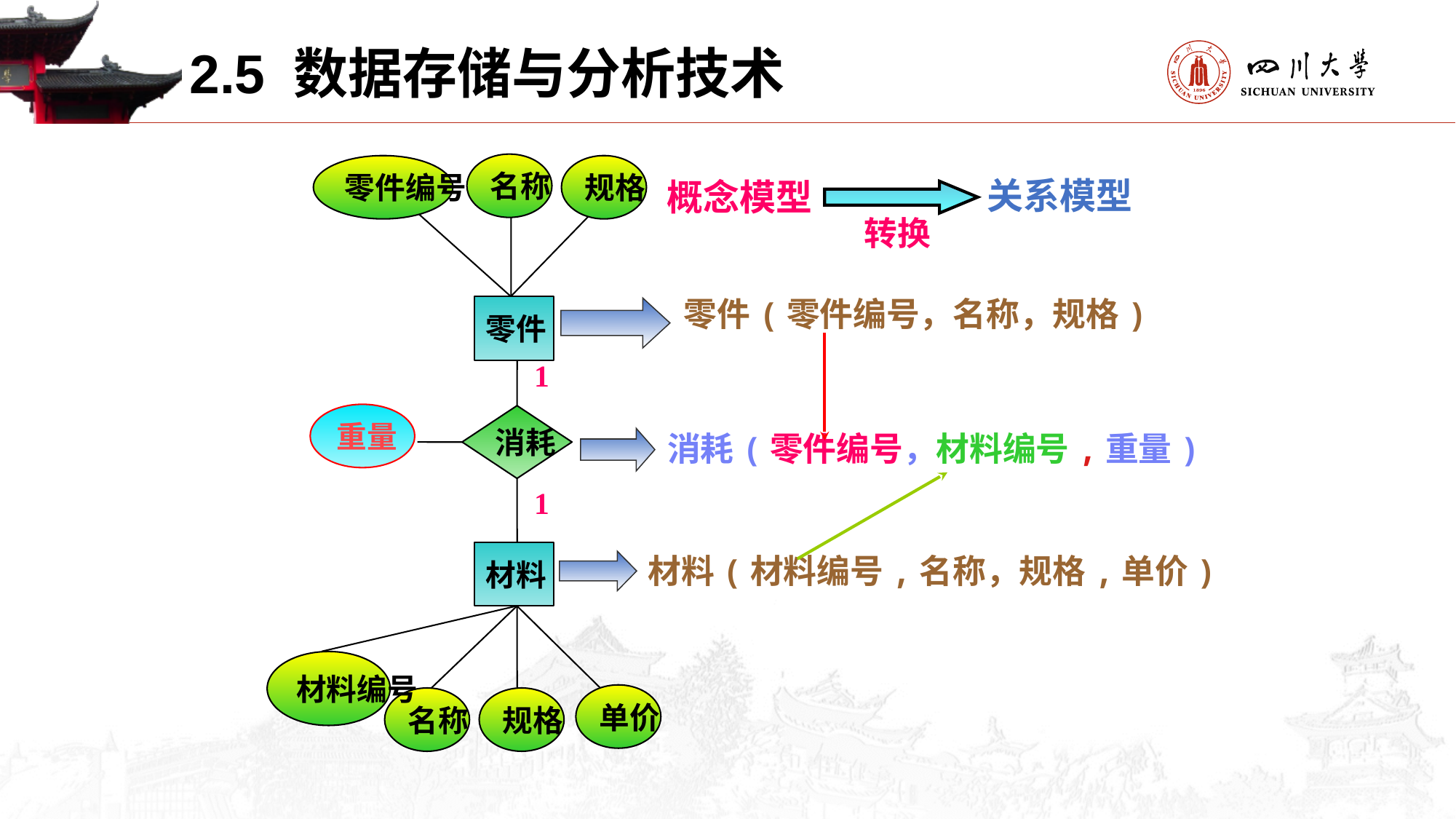

2.5 数据存储与分析技术

名称
零件编号
规格
关系模型
概念模型

转换

零件(零件编号，名称，规格)

零件

1

消耗(零件编号，材料编号,重量)
重量

消耗

1
材料(材料编号,名称，规格,单价)

材料

材料编号
单价
名称
规格